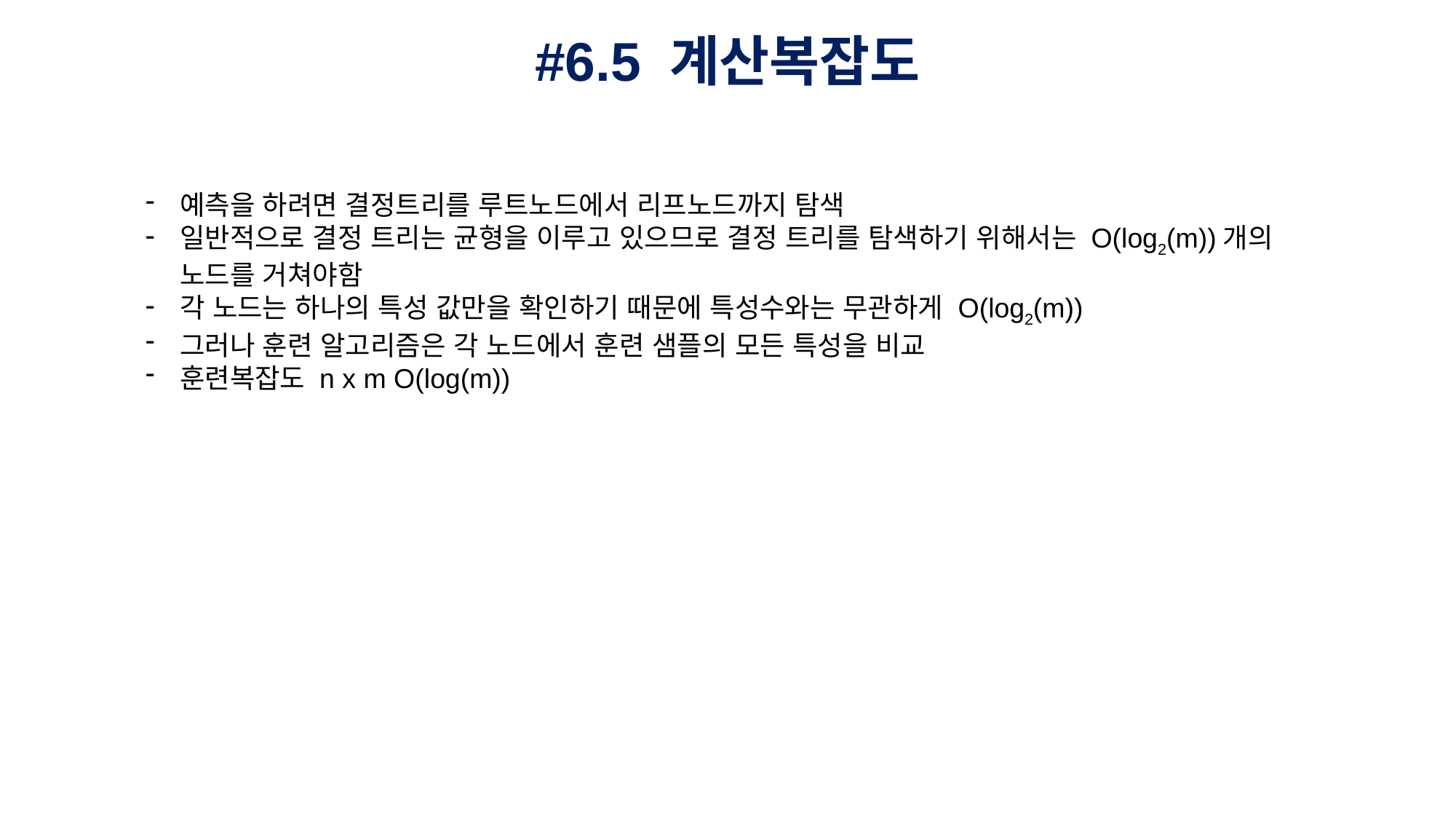

#6.5 계산복잡도
예측을 하려면 결정트리를 루트노드에서 리프노드까지 탐색
일반적으로 결정 트리는 균형을 이루고 있으므로 결정 트리를 탐색하기 위해서는 O(log2(m))개의 노드를 거쳐야함
각 노드는 하나의 특성 값만을 확인하기 때문에 특성수와는 무관하게 O(log2(m))
그러나 훈련 알고리즘은 각 노드에서 훈련 샘플의 모든 특성을 비교
훈련복잡도 n x m O(log(m))